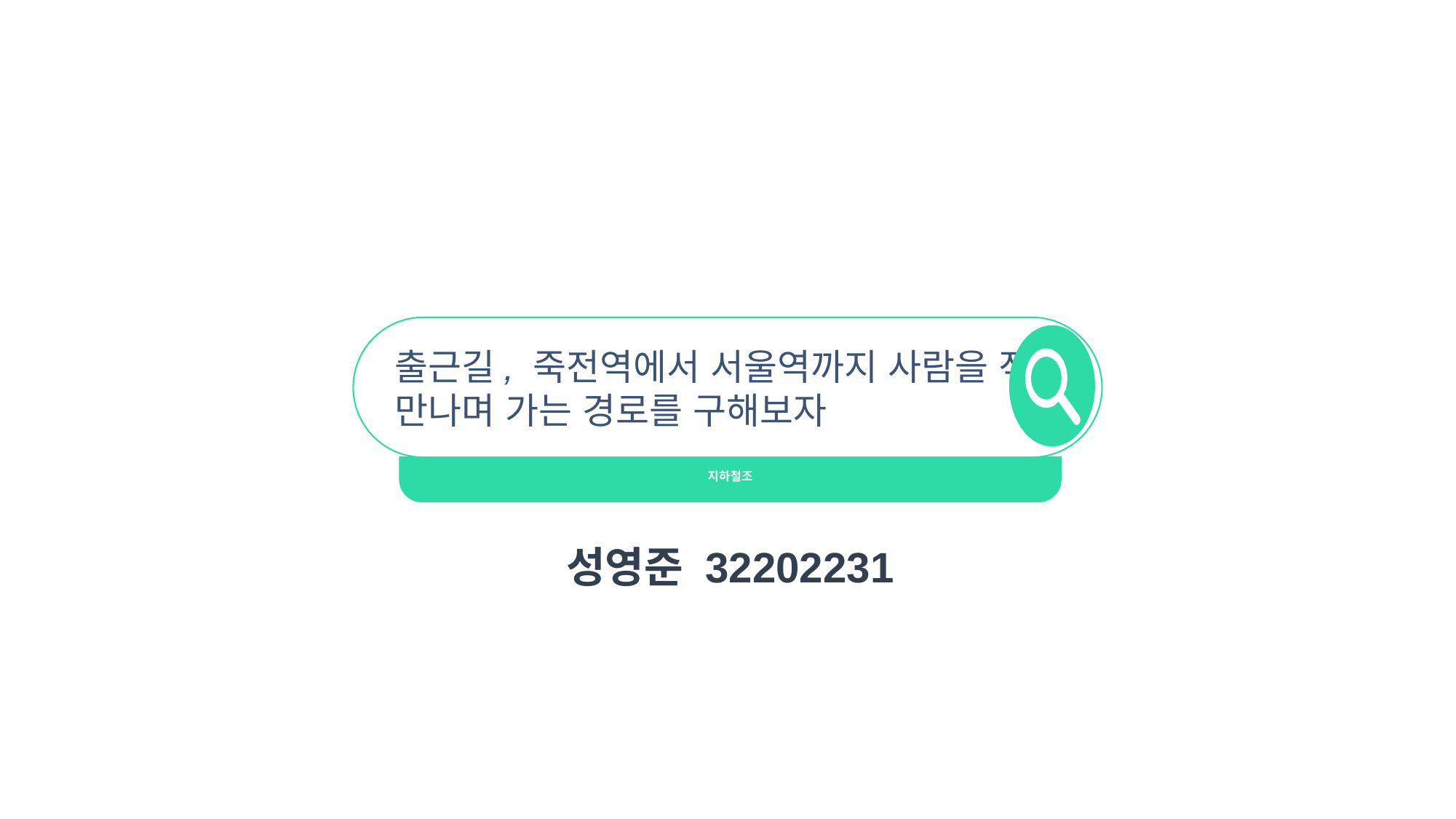

출근길, 죽전역에서 서울역까지 사람을 적게 만나며 가는 경로를 구해보자

지하철조
성영준 32202231